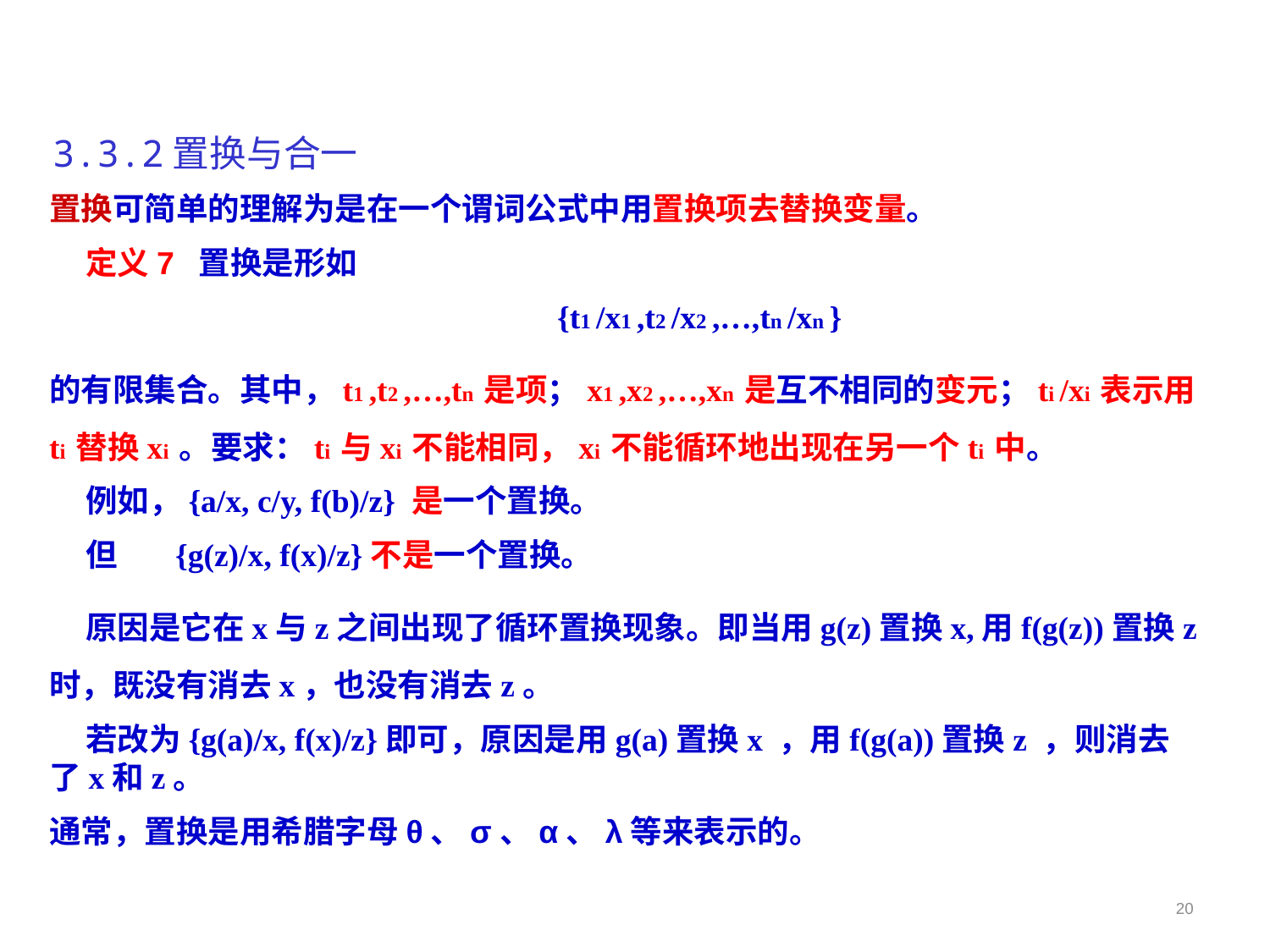

3.3.2置换与合一
置换可简单的理解为是在一个谓词公式中用置换项去替换变量。
    定义7  置换是形如
				{t1 /x1 ,t2 /x2 ,…,tn /xn }
的有限集合。其中，t1 ,t2 ,…,tn 是项；x1 ,x2 ,…,xn 是互不相同的变元；ti /xi 表示用ti 替换xi 。要求：ti 与xi 不能相同，xi 不能循环地出现在另一个ti 中。
    例如，{a/x, c/y, f(b)/z} 是一个置换。
    但       {g(z)/x, f(x)/z}不是一个置换。
    原因是它在x与z之间出现了循环置换现象。即当用g(z)置换x,用f(g(z))置换z时，既没有消去x，也没有消去z。
    若改为{g(a)/x, f(x)/z}即可，原因是用g(a)置换x ，用f(g(a))置换z ，则消去了x和z。
通常，置换是用希腊字母θ、σ、α、λ等来表示的。
20